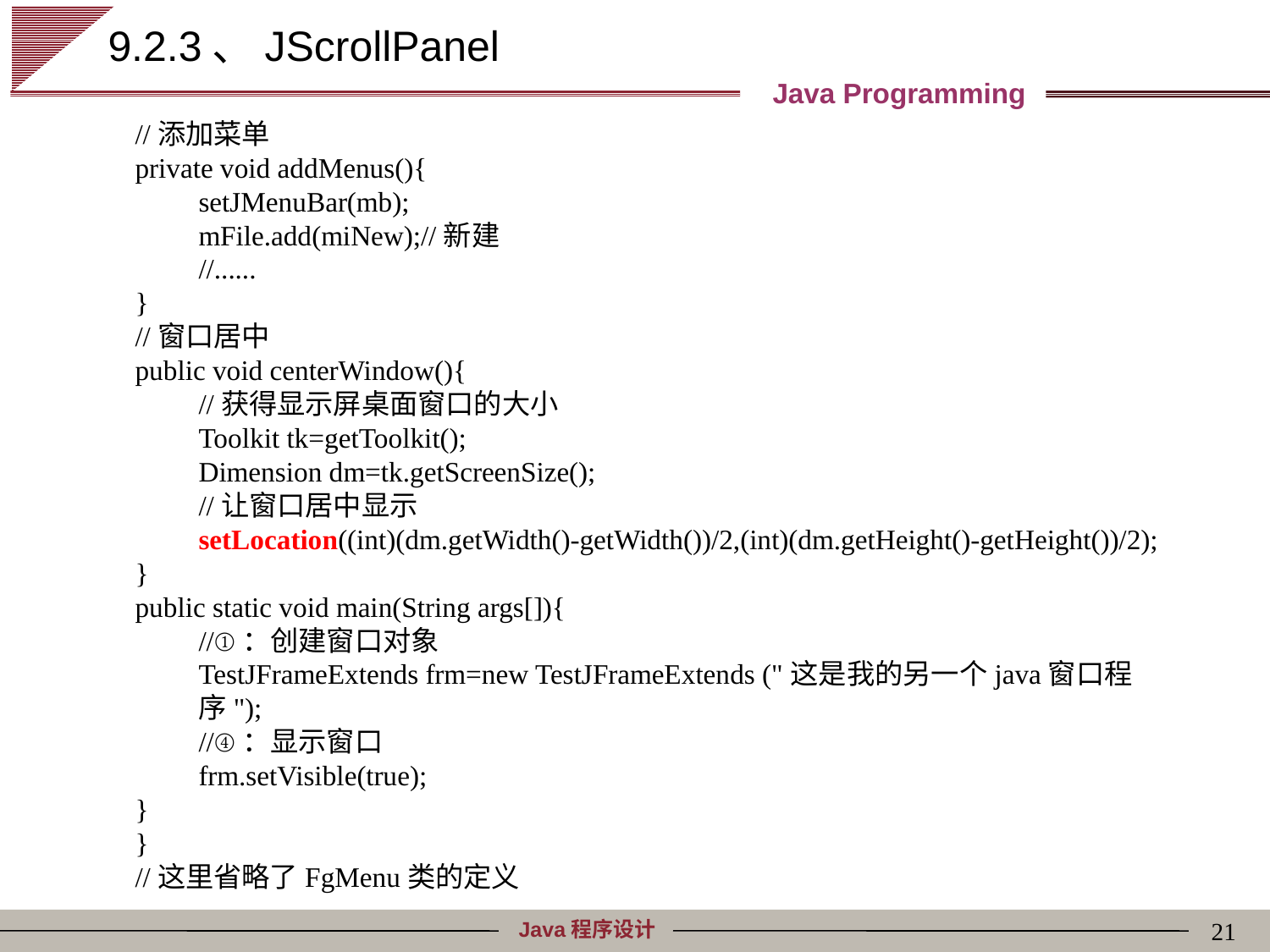

# 9.2.3、JScrollPanel
//添加菜单
private void addMenus(){
setJMenuBar(mb);
mFile.add(miNew);//新建
//......
}
//窗口居中
public void centerWindow(){
//获得显示屏桌面窗口的大小
Toolkit tk=getToolkit();
Dimension dm=tk.getScreenSize();
//让窗口居中显示
setLocation((int)(dm.getWidth()-getWidth())/2,(int)(dm.getHeight()-getHeight())/2);
}
public static void main(String args[]){
//①：创建窗口对象
TestJFrameExtends frm=new TestJFrameExtends ("这是我的另一个java窗口程序");
//④：显示窗口
frm.setVisible(true);
}
}
//这里省略了FgMenu类的定义